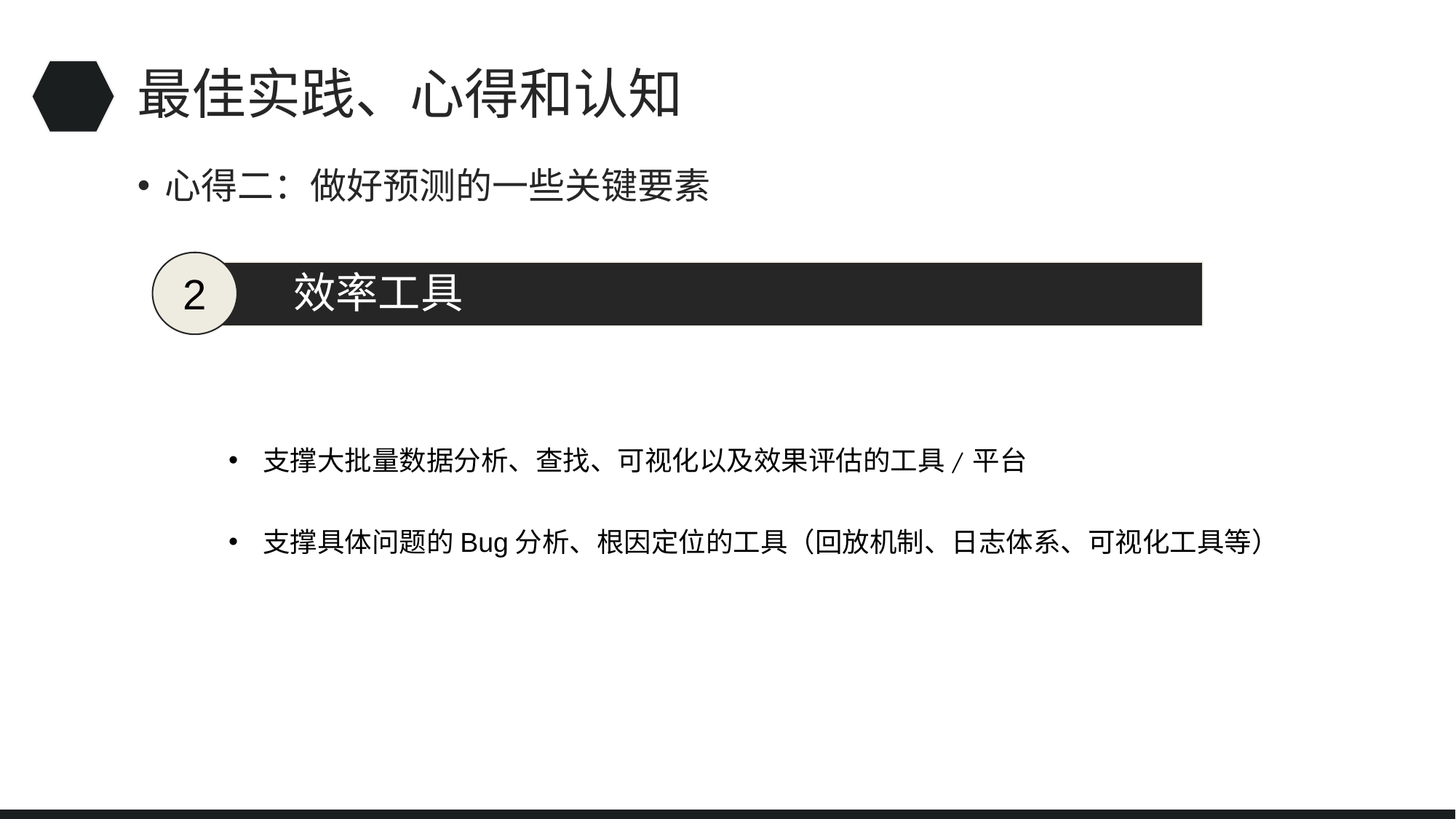

# 最佳实践、心得和认知
心得二：做好预测的一些关键要素

2
效率工具
支撑大批量数据分析、查找、可视化以及效果评估的工具/平台
⽀撑具体问题的Bug分析、根因定位的⼯具（回放机制、日志体系、可视化工具等）